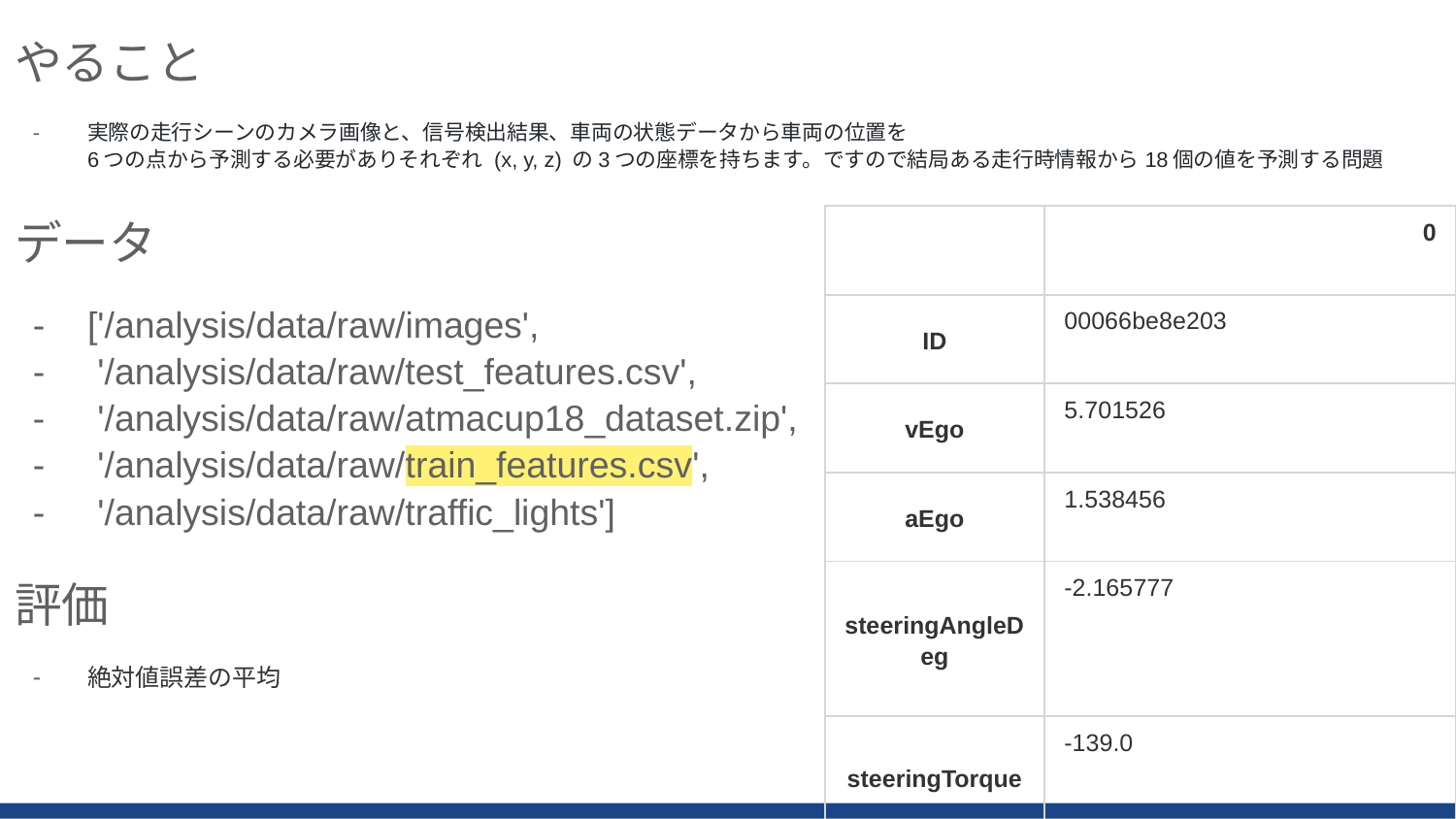

やること
実際の走行シーンのカメラ画像と、信号検出結果、車両の状態データから車両の位置を
6つの点から予測する必要がありそれぞれ (x, y, z) の3つの座標を持ちます。ですので結局ある走行時情報から18個の値を予測する問題
データ
['/analysis/data/raw/images',
 '/analysis/data/raw/test_features.csv',
 '/analysis/data/raw/atmacup18_dataset.zip',
 '/analysis/data/raw/train_features.csv',
 '/analysis/data/raw/traffic_lights']
評価
絶対値誤差の平均
|  | 0 |
| --- | --- |
| ID | 00066be8e203 |
| vEgo | 5.701526 |
| aEgo | 1.538456 |
| steeringAngleDeg | -2.165777 |
| steeringTorque | -139.0 |
| brake | 0.0 |
| brakePressed | False |
| gas | 0.25 |
| gasPressed | True |
| gearShifter | drive |
| leftBlinker | False |
| rightBlinker | False |
| x\_0 | 2.82959 |
| y\_0 | 0.032226 |
| z\_0 | 0.045187 |
| x\_1 | 6.231999 |
| y\_1 | 0.065895 |
| z\_1 | 0.107974 |
| x\_2 | 9.785009 |
| y\_2 | 0.124972 |
| z\_2 | 0.203649 |
| x\_3 | 13.485472 |
| y\_3 | 0.163448 |
| z\_3 | 0.302818 |
| x\_4 | 17.574227 |
| y\_4 | 0.174289 |
| z\_4 | 0.406331 |
| x\_5 | 21.951269 |
| y\_5 | 0.199503 |
| z\_5 | 0.485079 |